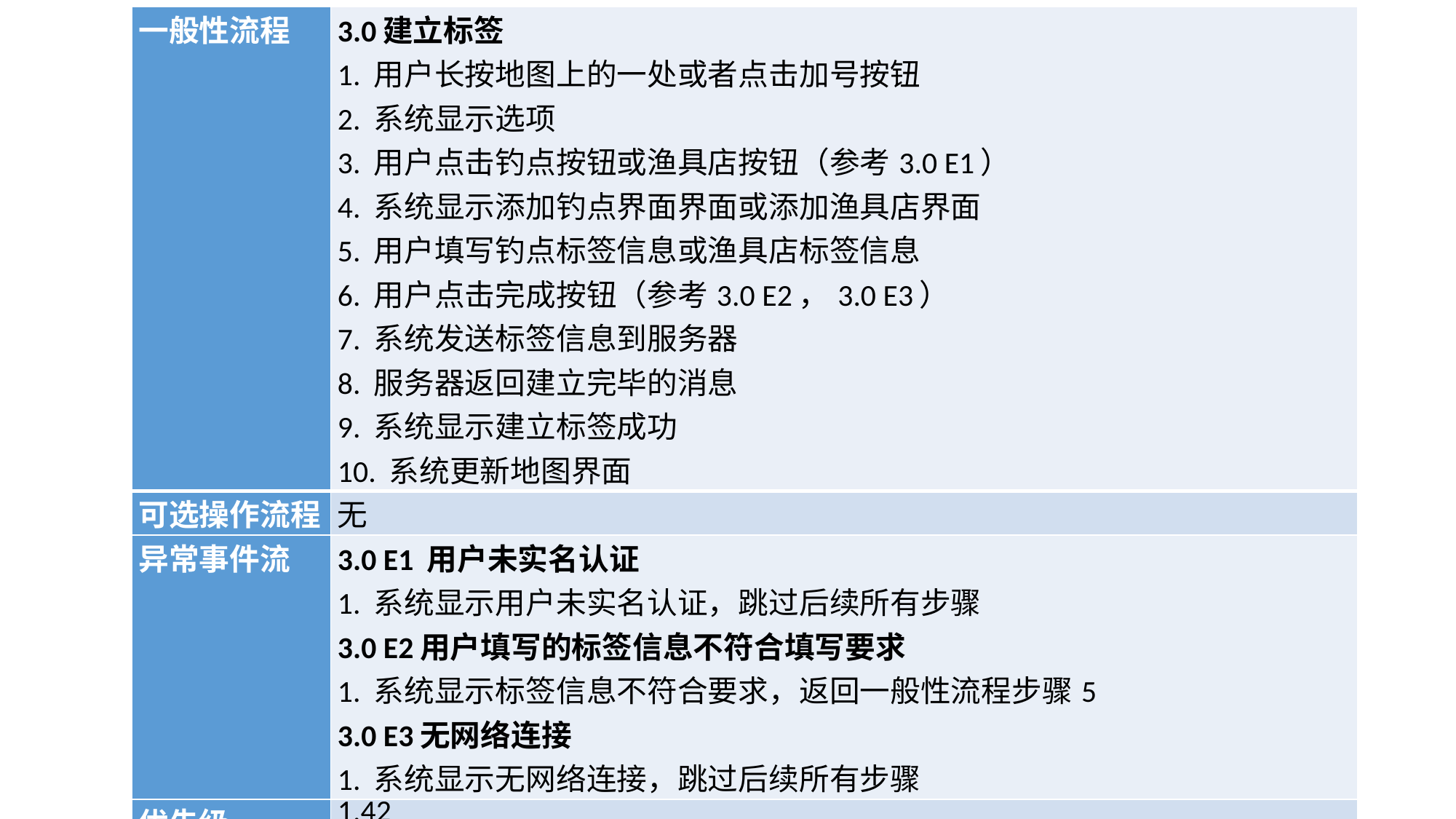

| 一般性流程 | 3.0建立标签 1. 用户长按地图上的一处或者点击加号按钮 2. 系统显示选项 3. 用户点击钓点按钮或渔具店按钮（参考3.0 E1） 4. 系统显示添加钓点界面界面或添加渔具店界面 5. 用户填写钓点标签信息或渔具店标签信息 6. 用户点击完成按钮（参考3.0 E2，3.0 E3） 7. 系统发送标签信息到服务器 8. 服务器返回建立完毕的消息 9. 系统显示建立标签成功 10. 系统更新地图界面 |
| --- | --- |
| 可选操作流程 | 无 |
| 异常事件流 | 3.0 E1 用户未实名认证 1. 系统显示用户未实名认证，跳过后续所有步骤 3.0 E2用户填写的标签信息不符合填写要求 1. 系统显示标签信息不符合要求，返回一般性流程步骤5 3.0 E3无网络连接 1. 系统显示无网络连接，跳过后续所有步骤 |
| 优先级 | 1.42 |
| 使用频率 | 每名用户平均每个月1次 |
| 其他信息 | 1. 用户可以在点击完成按钮之前等待任意时间或取消建立标签 |
| 成功标准 | 系统成功建立标签 |